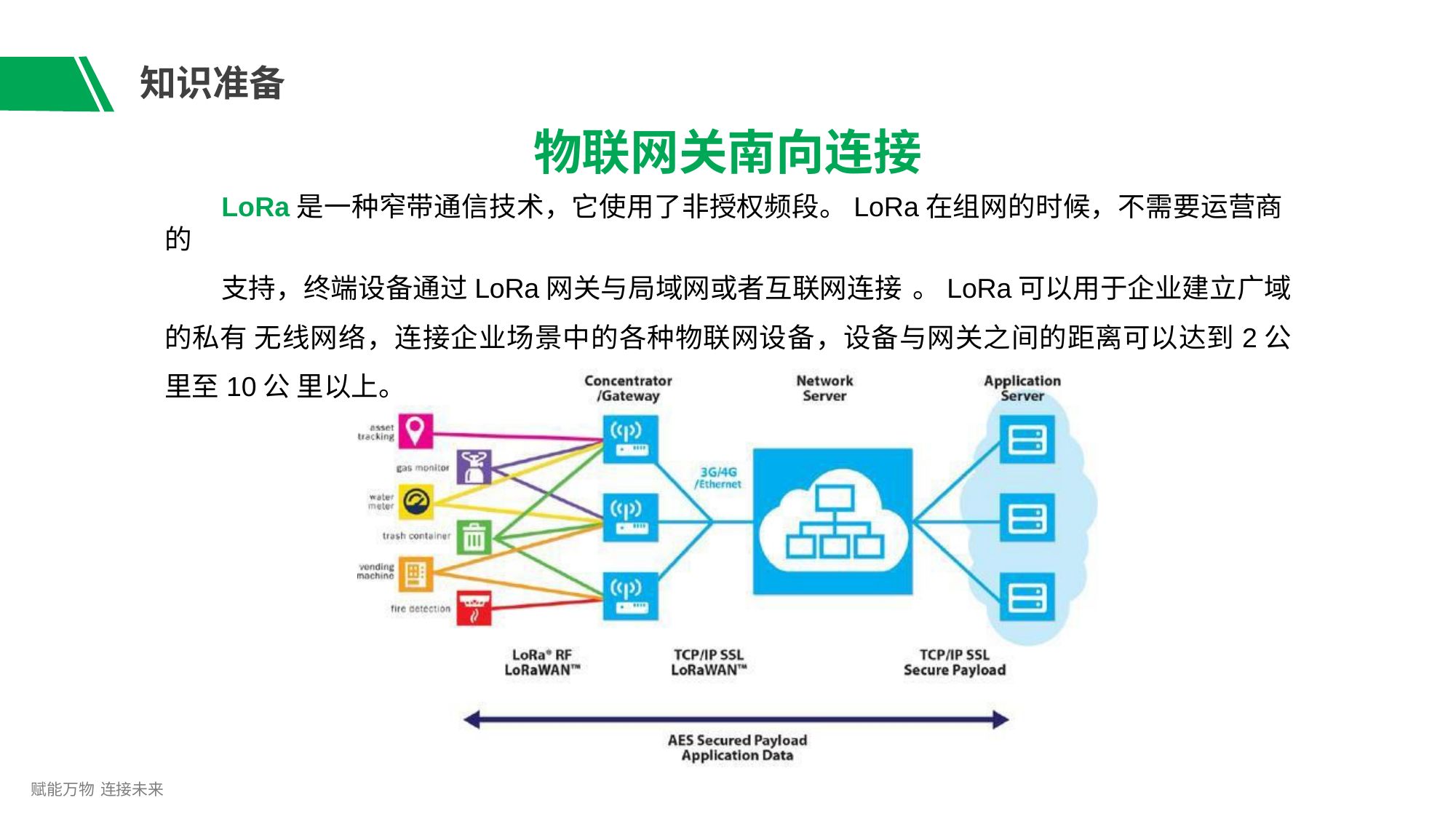

# 知识准备
物联网关南向连接
LoRa是一种窄带通信技术，它使用了非授权频段。LoRa在组网的时候，不需要运营商的
支持，终端设备通过LoRa网关与局域网或者互联网连接 。LoRa可以用于企业建立广域的私有 无线网络，连接企业场景中的各种物联网设备，设备与网关之间的距离可以达到2公里至10公 里以上。

赋能万物 连接未来